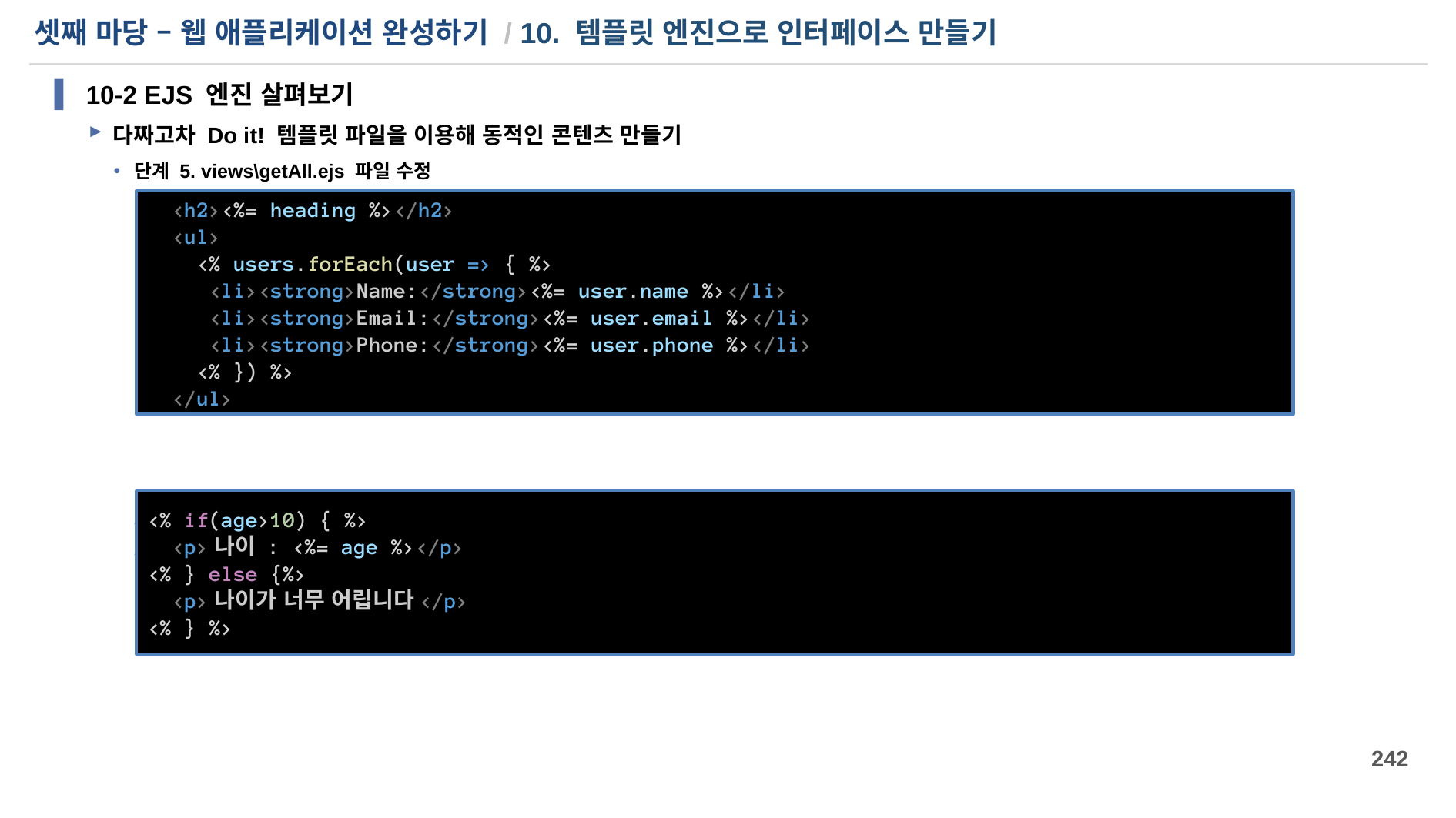

# 셋째 마당 – 웹 애플리케이션 완성하기 / 10. 템플릿 엔진으로 인터페이스 만들기
10-2 EJS 엔진 살펴보기
다짜고차 Do it! 템플릿 파일을 이용해 동적인 콘텐츠 만들기
단계 5. views\getAll.ejs 파일 수정

<%= => : 다른 곳에서 받은 값을 넣을 때 사용
<% %> : javascript 코드를 기술할 때 사용
  <h2><%= heading %></h2>
  <ul>
    <% users.forEach(user => { %>
     <li><strong>Name:</strong><%= user.name %></li>
     <li><strong>Email:</strong><%= user.email %></li>
     <li><strong>Phone:</strong><%= user.phone %></li>
    <% }) %>
  </ul>
<% if(age>10) { %>
  <p>나이 : <%= age %></p>
<% } else {%>
  <p>나이가 너무 어립니다</p>
<% } %>
242